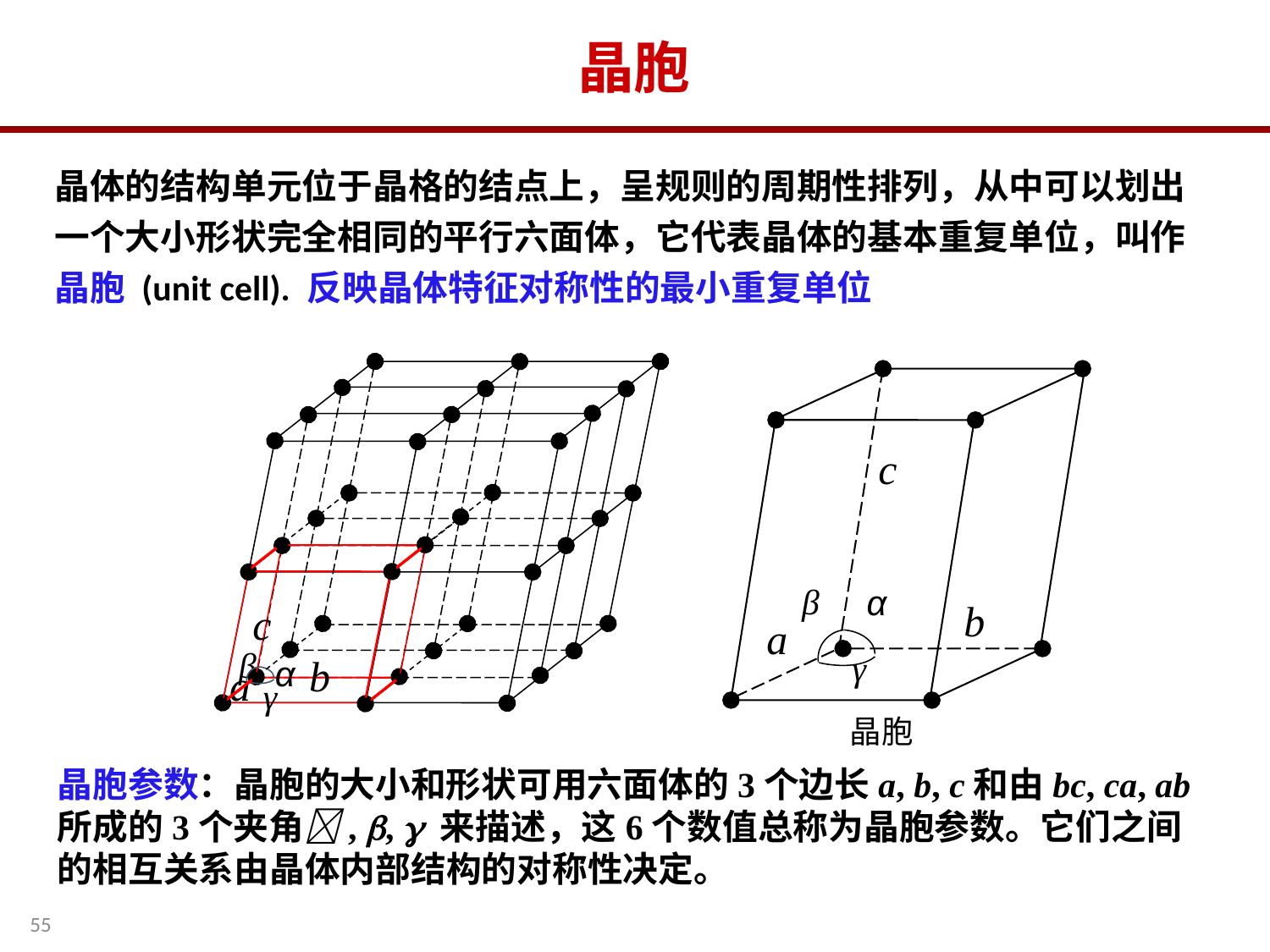

晶胞

晶体的结构单元位于晶格的结点上，呈规则的周期性排列，从中可以划出一个大小形状完全相同的平行六面体，它代表晶体的基本重复单位，叫作晶胞 (unit cell). 反映晶体特征对称性的最小重复单位

c
β
b
α
a

γ

c
β
α
b
a

γ

晶胞
晶胞参数：晶胞的大小和形状可用六面体的3个边长a, b, c和由bc, ca, ab所成的3个夹角α, β, γ 来描述，这6个数值总称为晶胞参数。它们之间的相互关系由晶体内部结构的对称性决定。
55